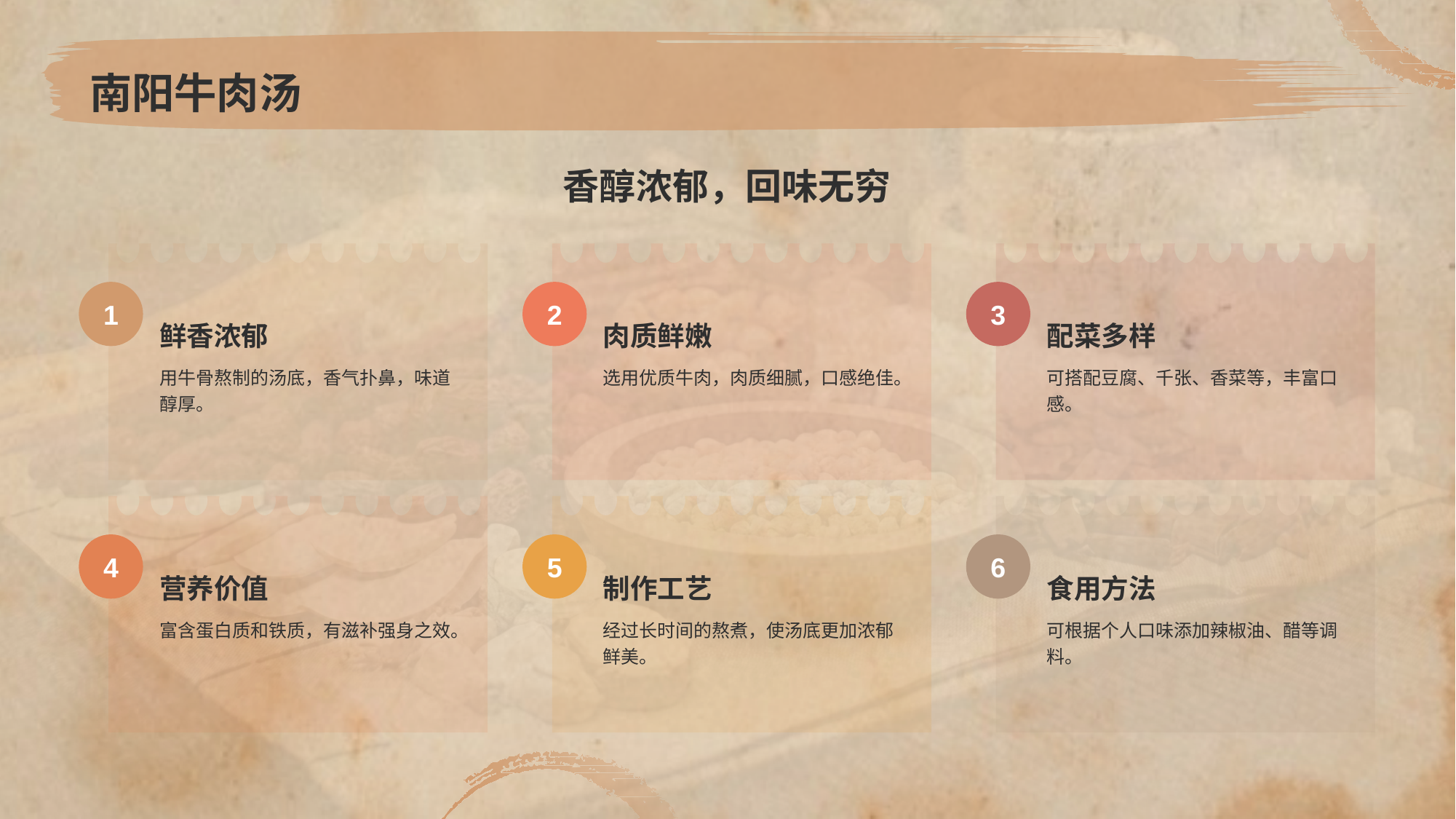

# 南阳牛肉汤
香醇浓郁，回味无穷

鲜香浓郁
1
用牛骨熬制的汤底，香气扑鼻，味道醇厚。

肉质鲜嫩
2
选用优质牛肉，肉质细腻，口感绝佳。

配菜多样
3
可搭配豆腐、千张、香菜等，丰富口感。

营养价值
4
富含蛋白质和铁质，有滋补强身之效。

制作工艺
5
经过长时间的熬煮，使汤底更加浓郁鲜美。

食用方法
6
可根据个人口味添加辣椒油、醋等调料。